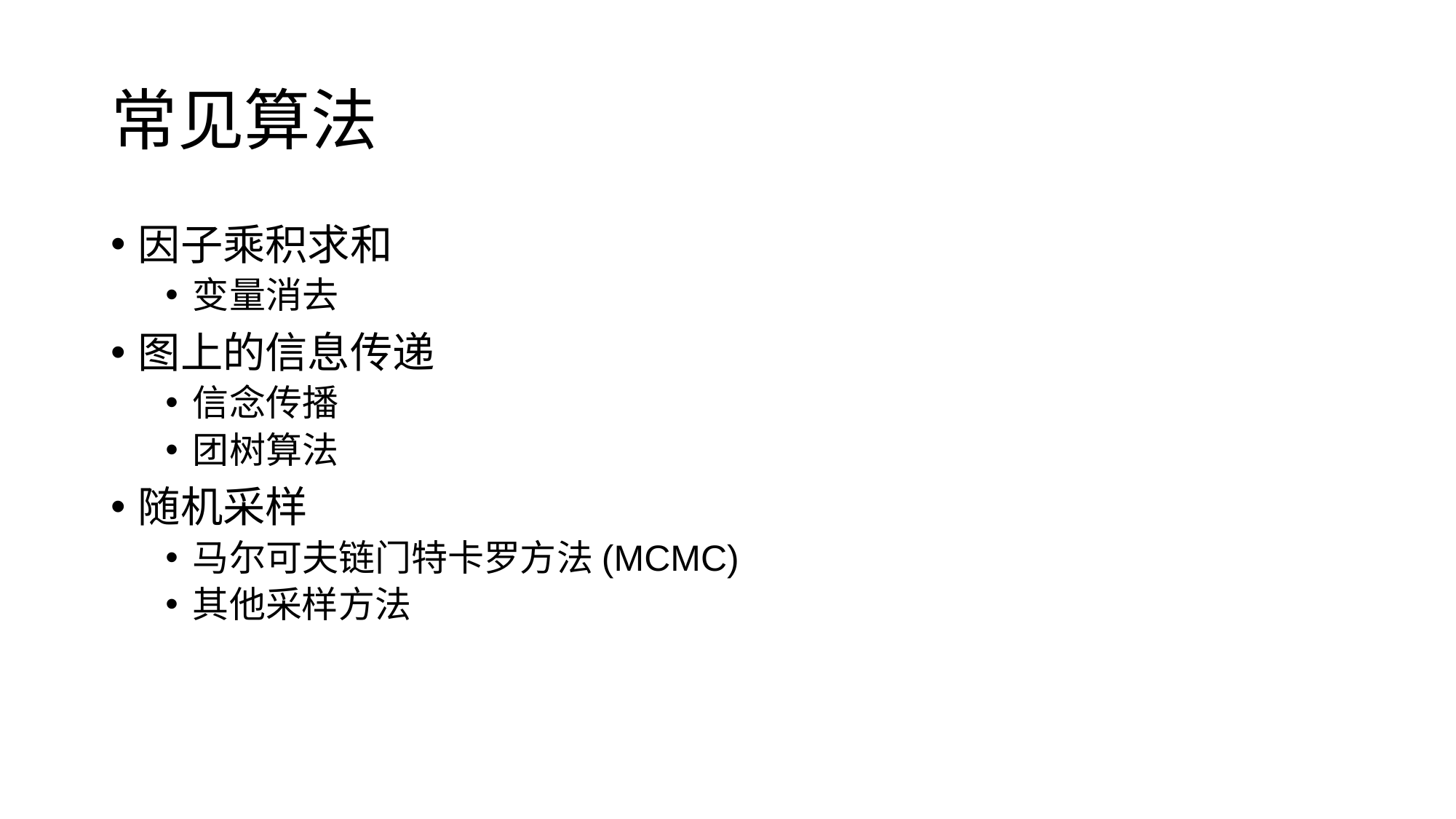

# 常见算法
因子乘积求和
变量消去
图上的信息传递
信念传播
团树算法
随机采样
马尔可夫链门特卡罗方法(MCMC)
其他采样方法